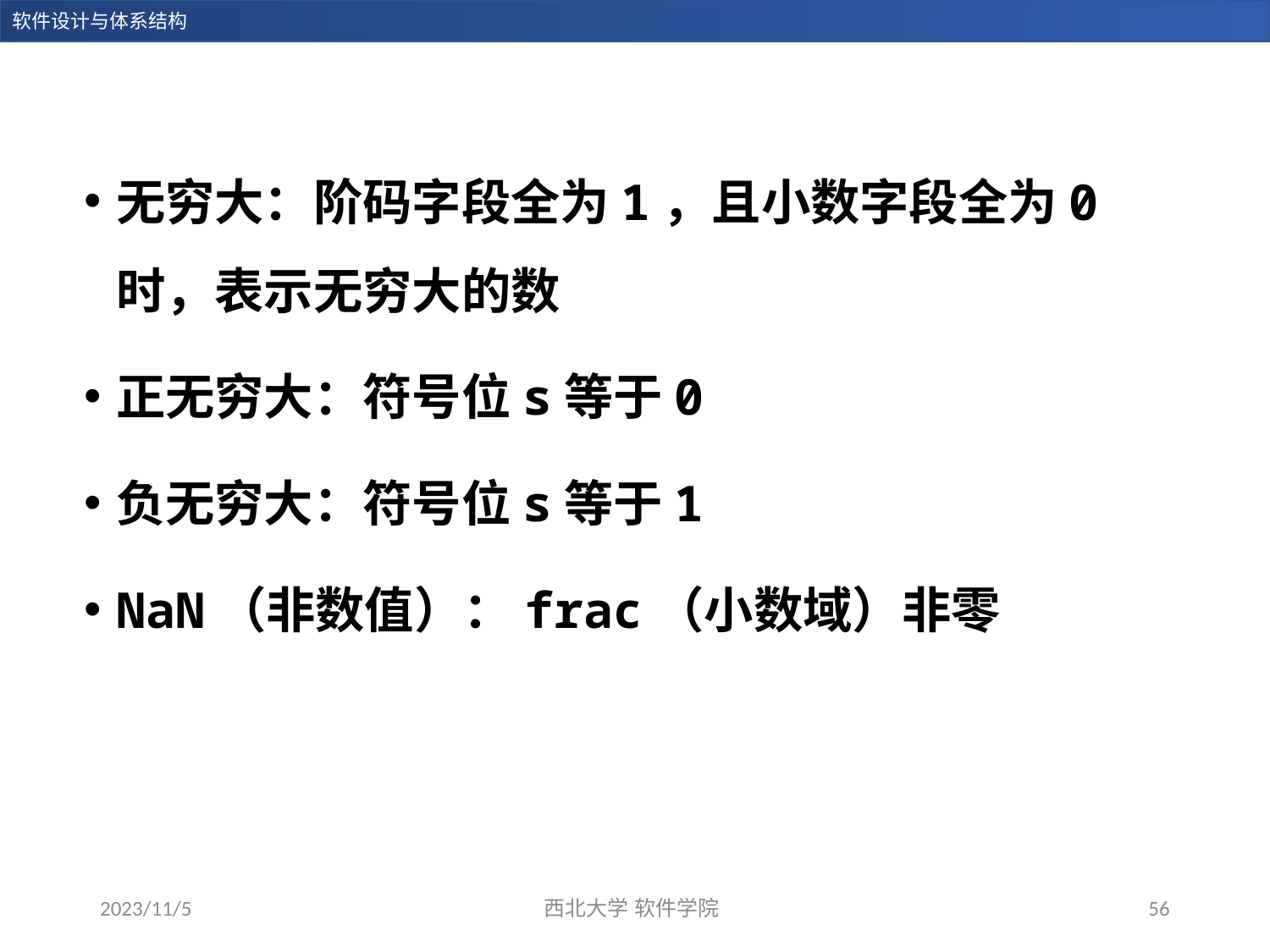

无穷大：阶码字段全为1，且小数字段全为0时，表示无穷大的数
正无穷大：符号位s等于0
负无穷大：符号位s等于1
NaN（非数值）：frac（小数域）非零
2023/11/5
西北大学 软件学院
56